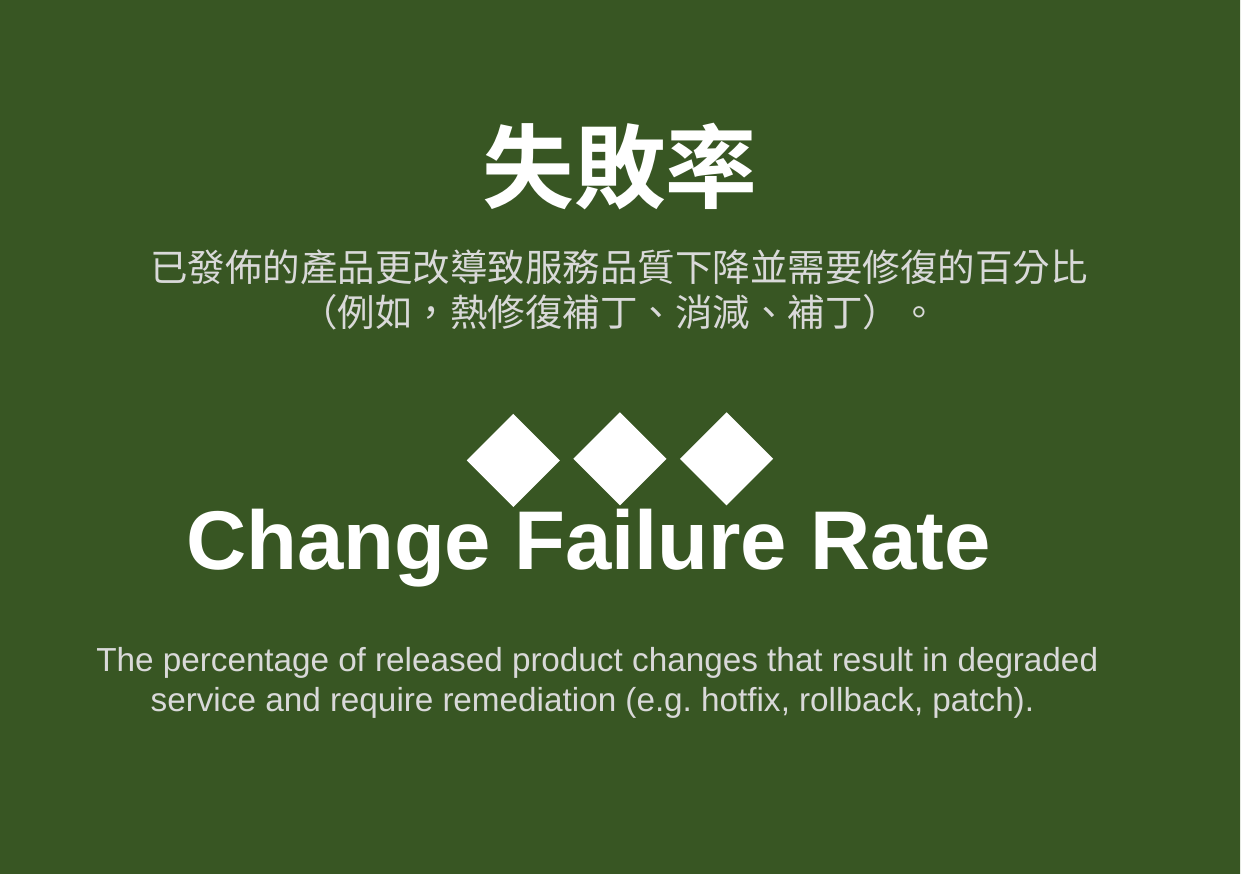

失敗率
已發佈的產品更改導致服務品質下降並需要修復的百分比
（例如，熱修復補丁、消減、補丁）。

Change Failure Rate
The percentage of released product changes that result in degraded service and require remediation (e.g. hotfix, rollback, patch).